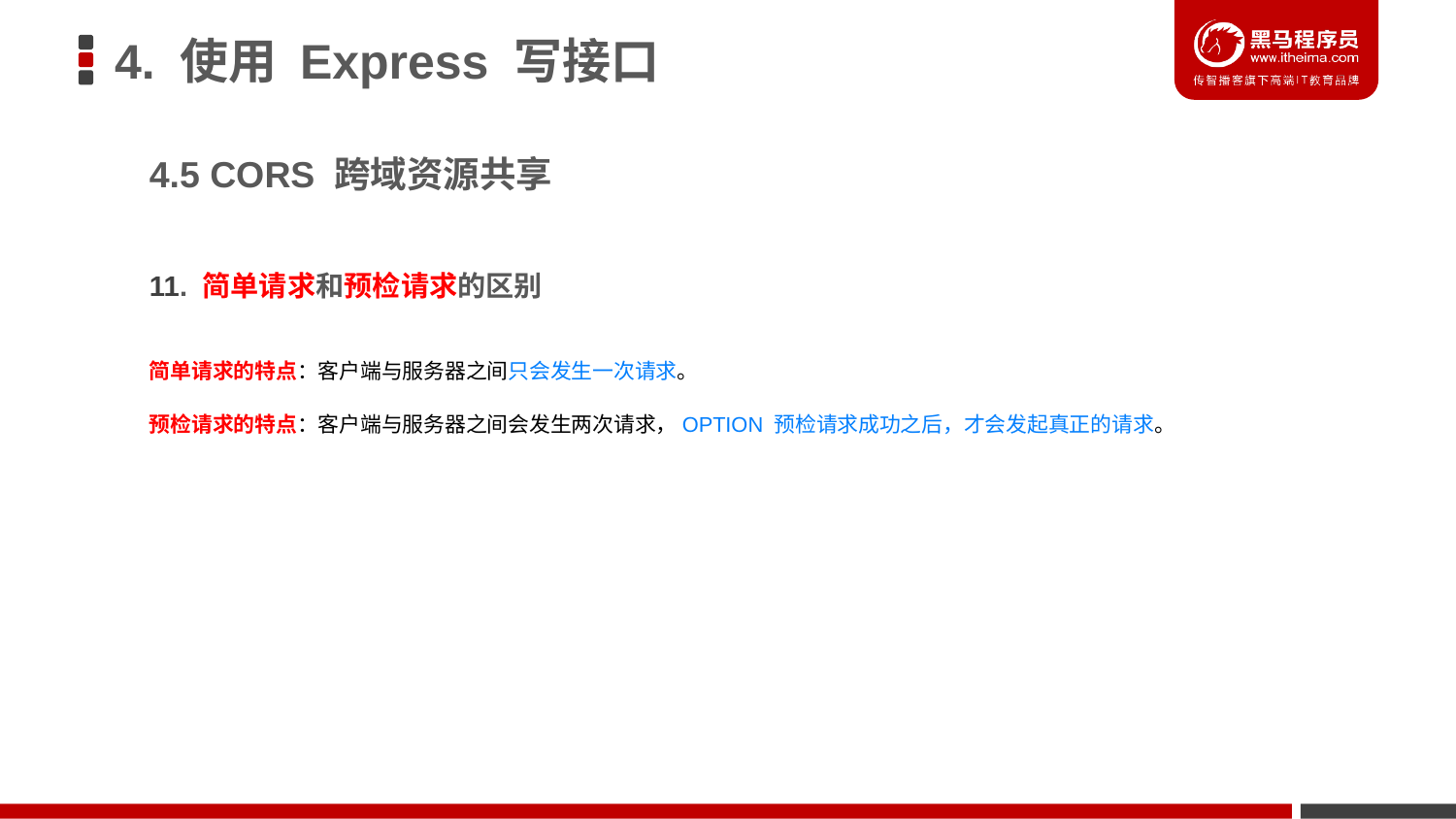

# 4. 使用 Express 写接口
4.5 CORS 跨域资源共享
11. 简单请求和预检请求的区别
简单请求的特点：客户端与服务器之间只会发生一次请求。
预检请求的特点：客户端与服务器之间会发生两次请求，OPTION 预检请求成功之后，才会发起真正的请求。